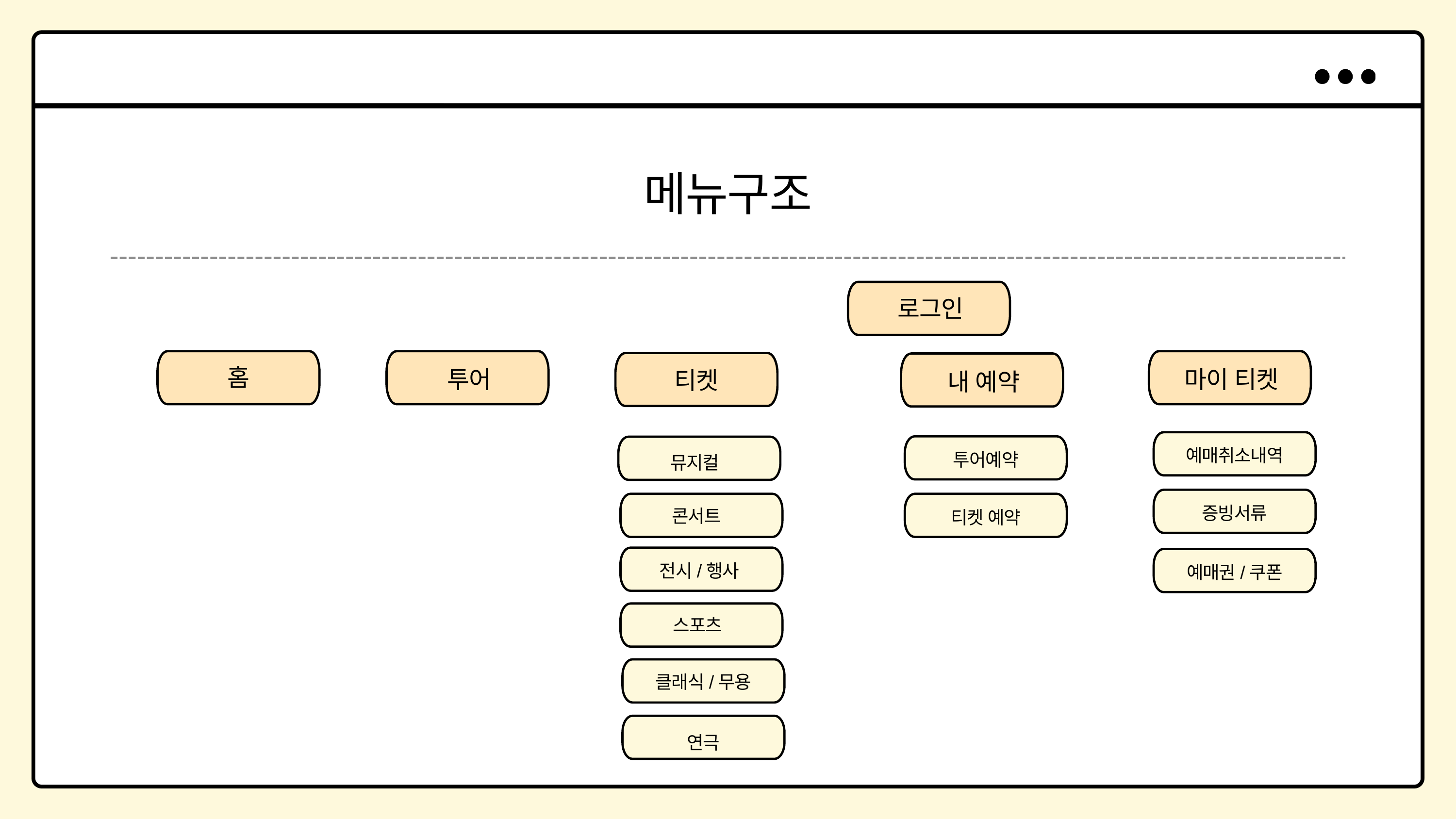

메뉴구조

로그인

홈

투어

마이 티켓

티켓

내 예약

예매취소내역

증빙서류

예매권/쿠폰

투어예약

티켓 예약

뮤지컬

콘서트

전시/행사

스포츠

클래식/무용

연극